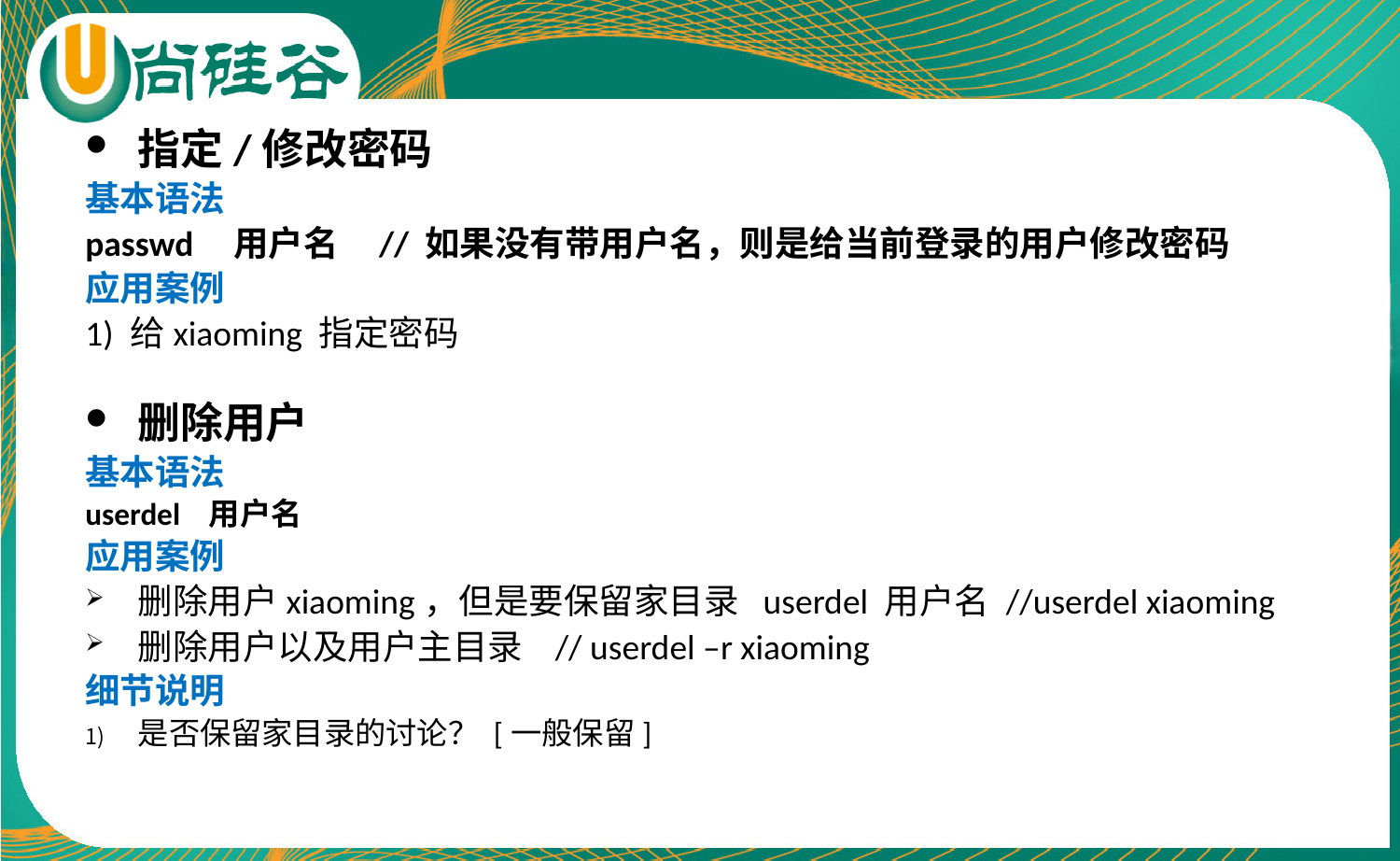

指定/修改密码
基本语法
passwd    用户名    // 如果没有带用户名，则是给当前登录的用户修改密码
应用案例
1) 给xiaoming 指定密码

删除用户
基本语法
userdel   用户名
应用案例
删除用户xiaoming，但是要保留家目录  userdel 用户名 //userdel xiaoming
删除用户以及用户主目录   // userdel –r xiaoming
细节说明
是否保留家目录的讨论？ [一般保留]